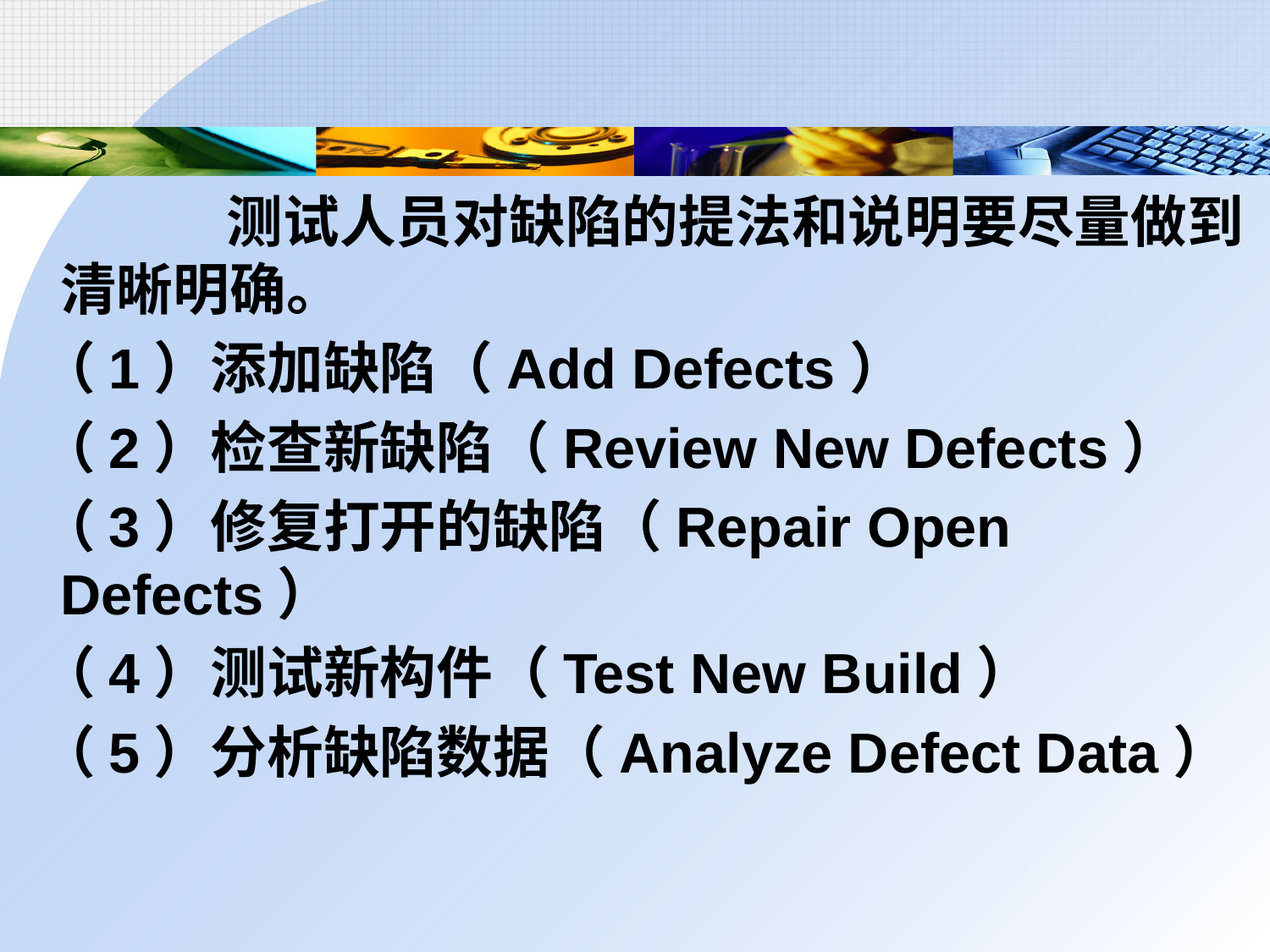

测试人员对缺陷的提法和说明要尽量做到清晰明确。
 （1）添加缺陷（Add Defects）
 （2）检查新缺陷（Review New Defects）
 （3）修复打开的缺陷（Repair Open Defects）
 （4）测试新构件（Test New Build）
 （5）分析缺陷数据（Analyze Defect Data）